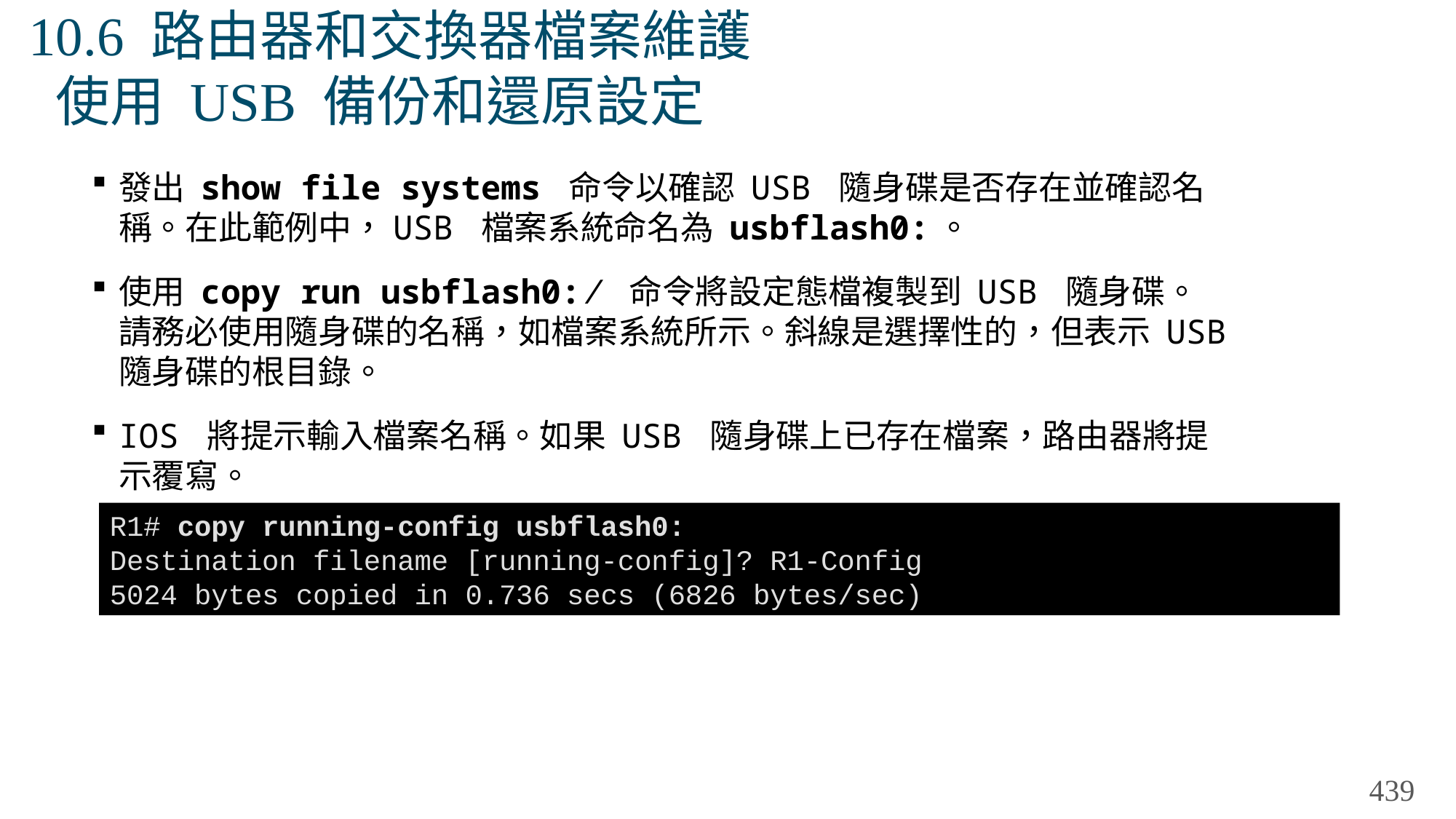

# 10.6 路由器和交換器檔案維護 使用 USB 備份和還原設定
發出 show file systems 命令以確認 USB 隨身碟是否存在並確認名稱。在此範例中，USB 檔案系統命名為 usbflash0:。
使用 copy run usbflash0:/ 命令將設定態檔複製到 USB 隨身碟。請務必使用隨身碟的名稱，如檔案系統所示。斜線是選擇性的，但表示 USB 隨身碟的根目錄。
IOS 將提示輸入檔案名稱。如果 USB 隨身碟上已存在檔案，路由器將提示覆寫。
R1# copy running-config usbflash0:
Destination filename [running-config]? R1-Config
5024 bytes copied in 0.736 secs (6826 bytes/sec)
439